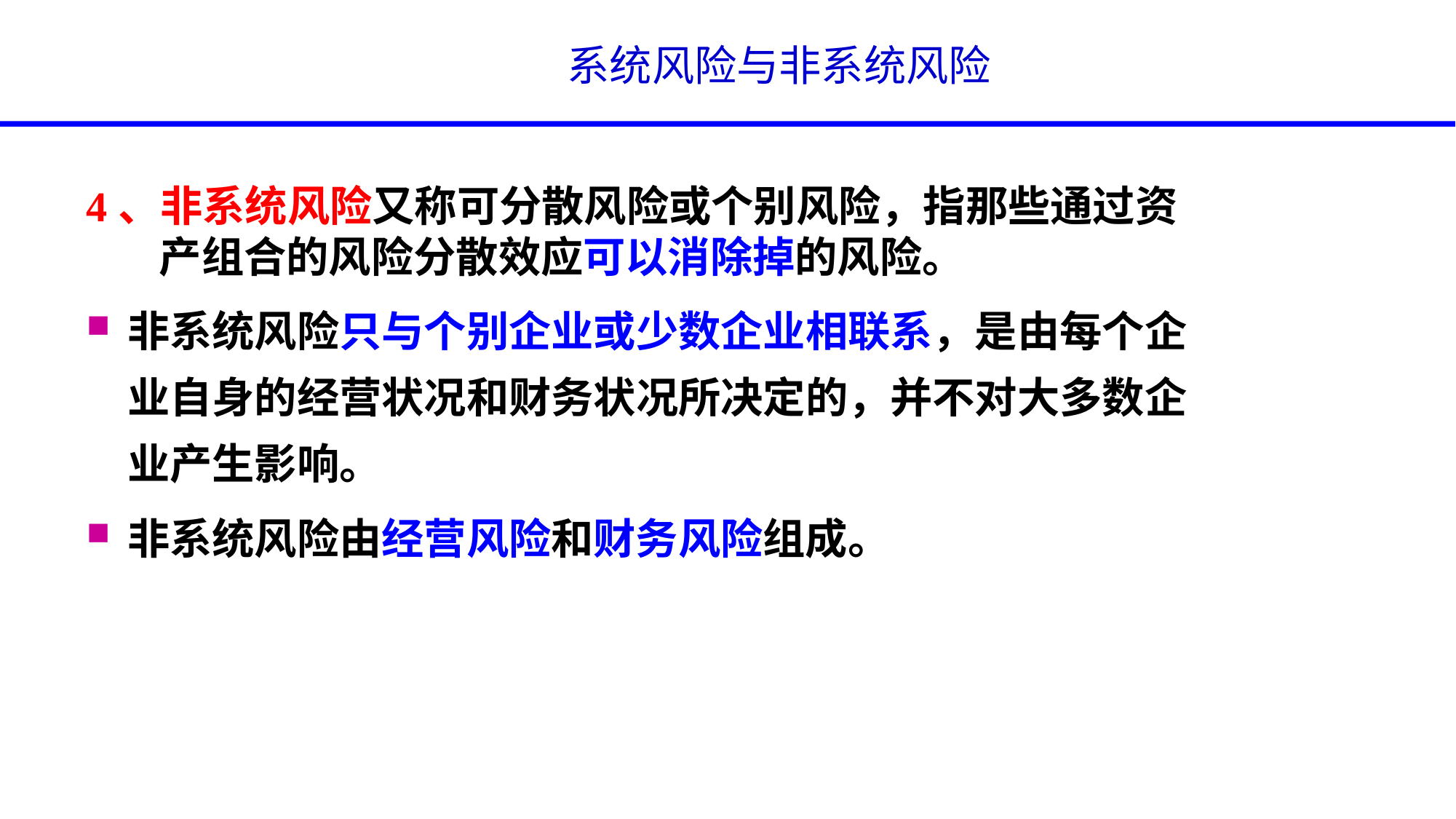

# 系统风险与非系统风险
4、非系统风险又称可分散风险或个别风险，指那些通过资产组合的风险分散效应可以消除掉的风险。
非系统风险只与个别企业或少数企业相联系，是由每个企业自身的经营状况和财务状况所决定的，并不对大多数企业产生影响。
非系统风险由经营风险和财务风险组成。